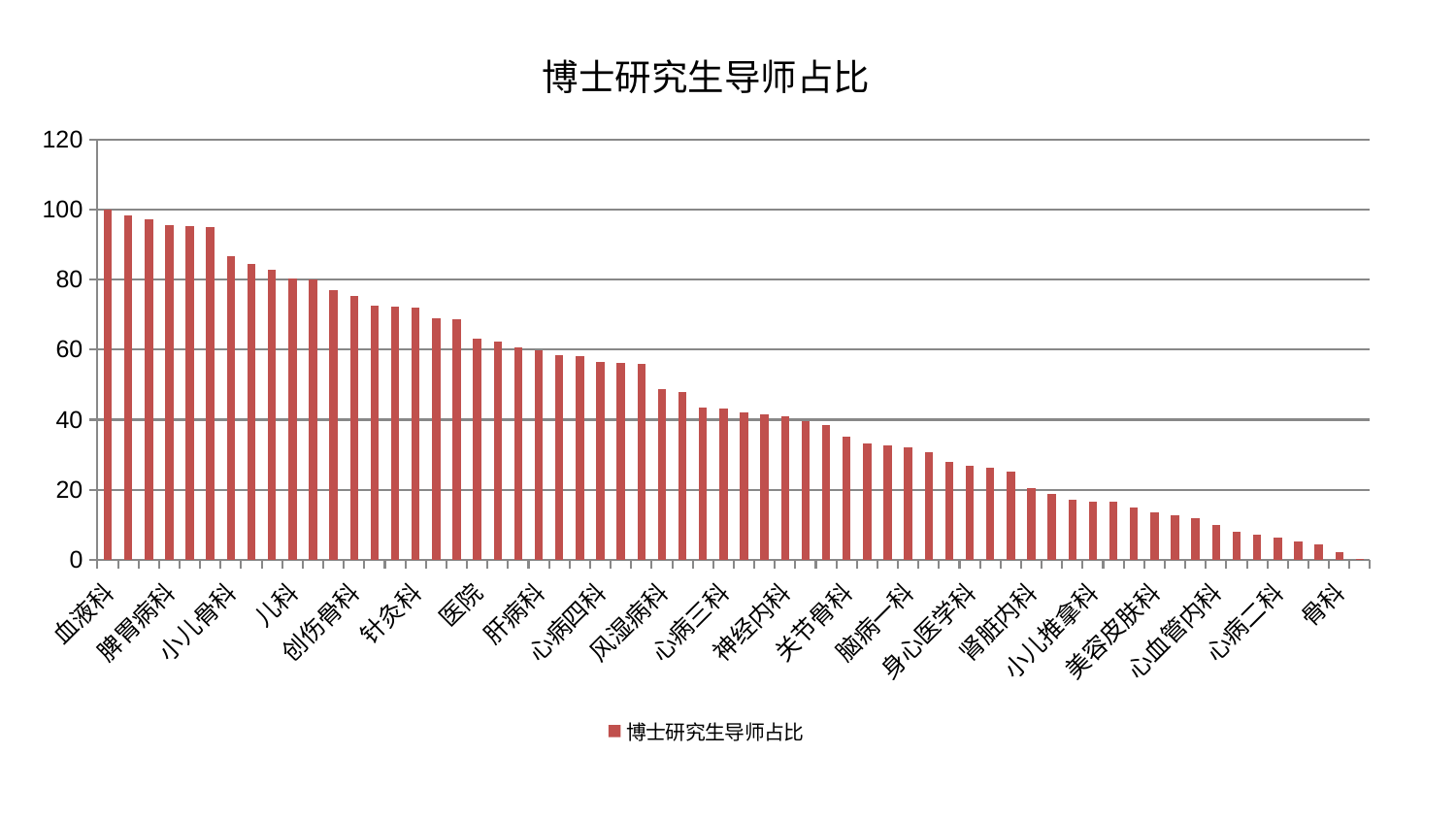

### Chart: 博士研究生导师占比

| Category | 博士研究生导师占比 |
|---|---|
| 血液科 | 100.0 |
| 中医经典科 | 98.45724723289042 |
| 运动损伤骨科 | 97.1716039852077 |
| 脾胃病科 | 95.61885353352292 |
| 肛肠科 | 95.34386805469985 |
| 脑病三科 | 95.08755061834394 |
| 小儿骨科 | 86.60197308290996 |
| 泌尿外科 | 84.35853997262768 |
| 神经外科 | 82.85373596538692 |
| 儿科 | 80.2140848380405 |
| 治未病中心 | 80.18389609346903 |
| 肝胆外科 | 77.00147695051679 |
| 创伤骨科 | 75.35252282384786 |
| 重症医学科 | 72.51556806552694 |
| 东区重症医学科 | 72.325190157729 |
| 针灸科 | 72.1274267554042 |
| 产科 | 68.90238311588502 |
| 脑病二科 | 68.67674831420332 |
| 医院 | 63.09783035717071 |
| 康复科 | 62.406387036768066 |
| 耳鼻喉科 | 60.543007093433395 |
| 肝病科 | 59.759638434489574 |
| 微创骨科 | 58.30699581085038 |
| 综合内科 | 58.19371087612818 |
| 心病四科 | 56.55851486679518 |
| 脊柱骨科 | 56.229735174793795 |
| 男科 | 55.952259543887806 |
| 风湿病科 | 48.63365944839092 |
| 肾病科 | 47.89536207598491 |
| 心病一科 | 43.357955448951735 |
| 心病三科 | 43.11882503229388 |
| 中医外治中心 | 41.940658592011154 |
| 老年医学科 | 41.47704224685772 |
| 神经内科 | 40.95902098646045 |
| 内分泌科 | 39.633685850018686 |
| 眼科 | 38.4042414800018 |
| 关节骨科 | 35.21427084851705 |
| 周围血管科 | 33.310975209744846 |
| 妇科 | 32.69054678037699 |
| 脑病一科 | 32.23172161851512 |
| 消化内科 | 30.579497862137686 |
| 皮肤科 | 27.915315388408985 |
| 身心医学科 | 26.842055075319372 |
| 口腔科 | 26.245439482113497 |
| 东区肾病科 | 25.202773796736157 |
| 肾脏内科 | 20.531273306533073 |
| 显微骨科 | 18.909623215881858 |
| 普通外科 | 17.02352151655111 |
| 小儿推拿科 | 16.68205397947142 |
| 肿瘤内科 | 16.505149855150353 |
| 胸外科 | 15.006204445860899 |
| 美容皮肤科 | 13.600095826475725 |
| 脾胃科消化科合并 | 12.572830658468947 |
| 妇二科 | 11.821476710494082 |
| 心血管内科 | 9.796160474172535 |
| 乳腺甲状腺外科 | 7.97522381582348 |
| 西区重症医学科 | 7.242289138871343 |
| 心病二科 | 6.212604717907971 |
| 推拿科 | 5.160004857689062 |
| 呼吸内科 | 4.429418228850191 |
| 骨科 | 2.2406837187044637 |
| 妇科妇二科合并 | 0.1960428072311916 |
213